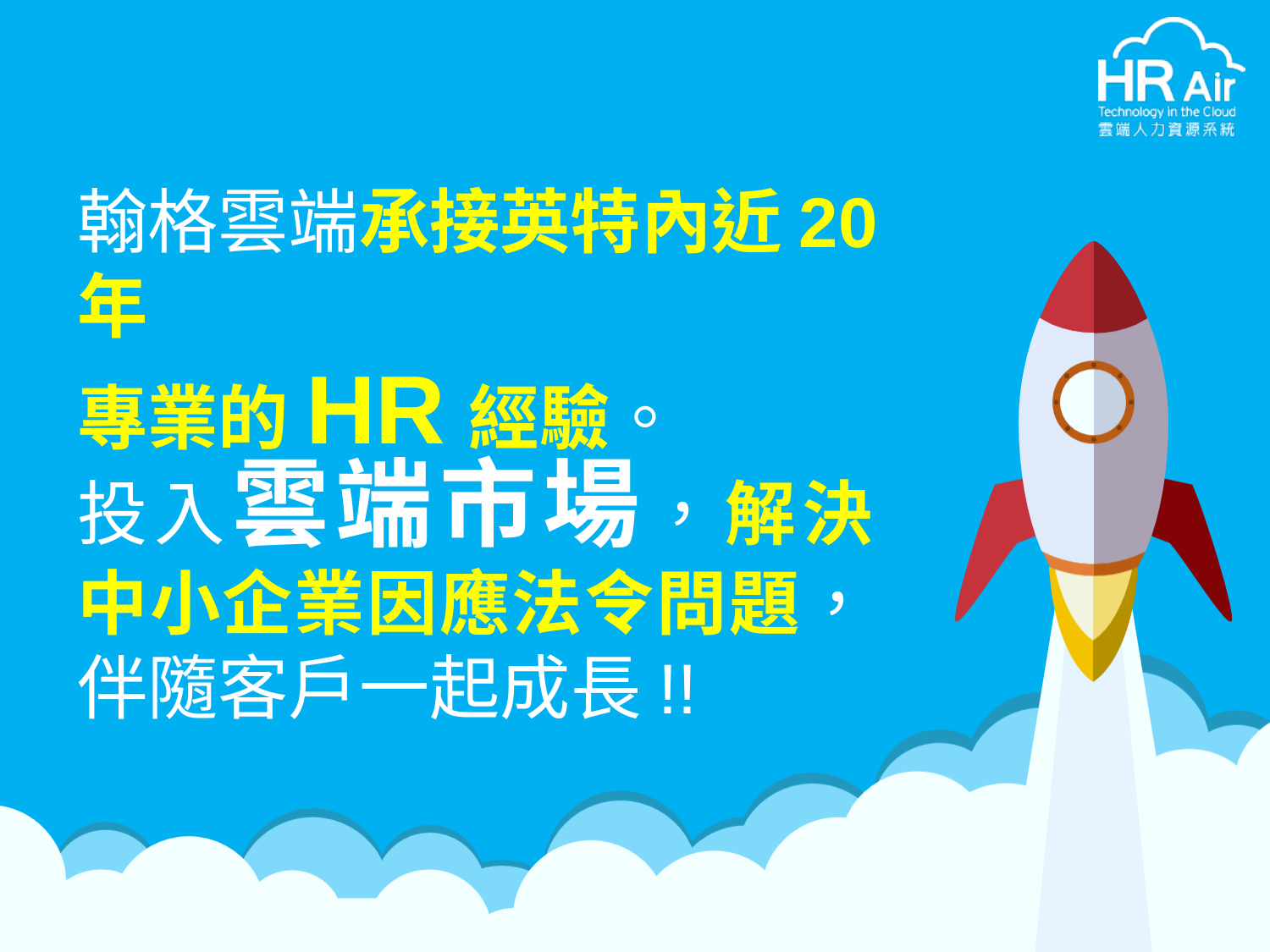

翰格雲端承接英特內近20年
專業的HR經驗。
投入雲端市場，解決中小企業因應法令問題，伴隨客戶一起成長!!